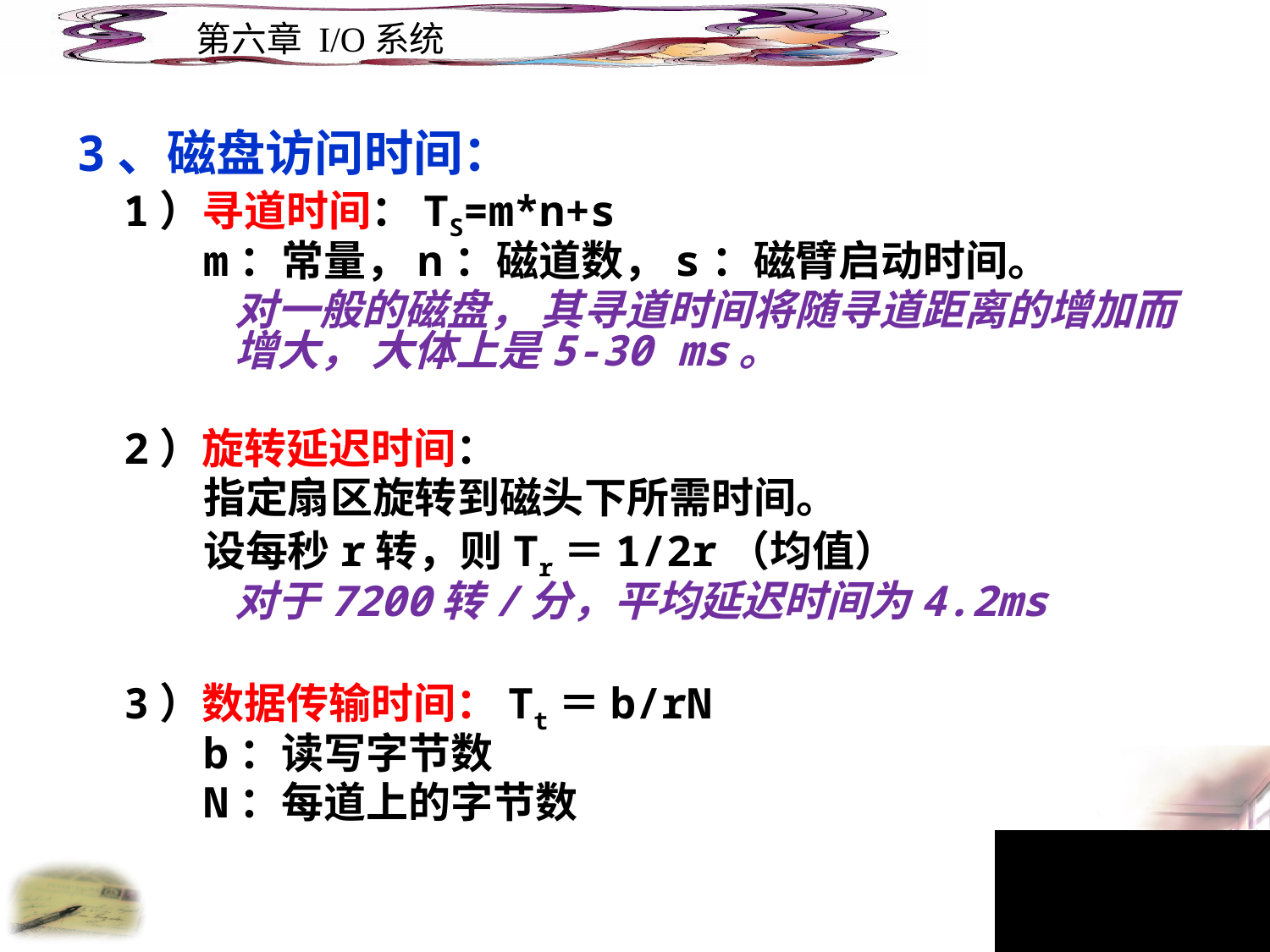

3、磁盘访问时间：
	1）寻道时间：TS=m*n+s
m：常量，n：磁道数，s：磁臂启动时间。
对一般的磁盘， 其寻道时间将随寻道距离的增加而增大， 大体上是5-30 ms。

	2）旋转延迟时间：
指定扇区旋转到磁头下所需时间。
设每秒r转，则Tr＝1/2r（均值）
对于7200转/分，平均延迟时间为4.2ms

	3）数据传输时间：Tt＝b/rN
b：读写字节数
N：每道上的字节数
134